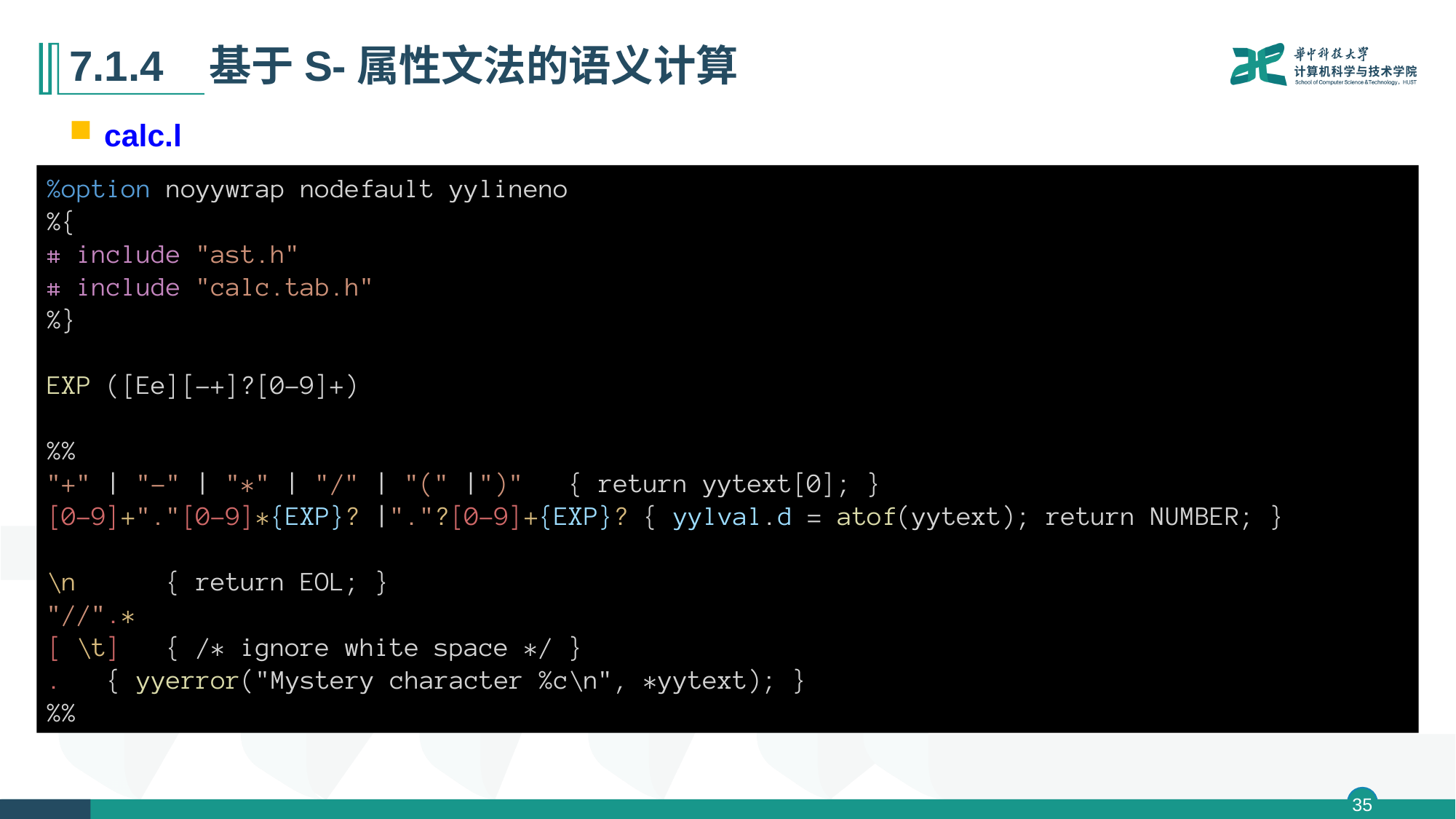

# 7.1.4   基于S-属性文法的语义计算
calc.l
%option noyywrap nodefault yylineno
%{
# include "ast.h"
# include "calc.tab.h"
%}
EXP ([Ee][-+]?[0-9]+)
%%
"+" | "-" | "*" | "/" | "(" |")"   { return yytext[0]; }
[0-9]+"."[0-9]*{EXP}? |"."?[0-9]+{EXP}? { yylval.d = atof(yytext); return NUMBER; }
\n      { return EOL; }
"//".*
[ \t]   { /* ignore white space */ }
.   { yyerror("Mystery character %c\n", *yytext); }
%%